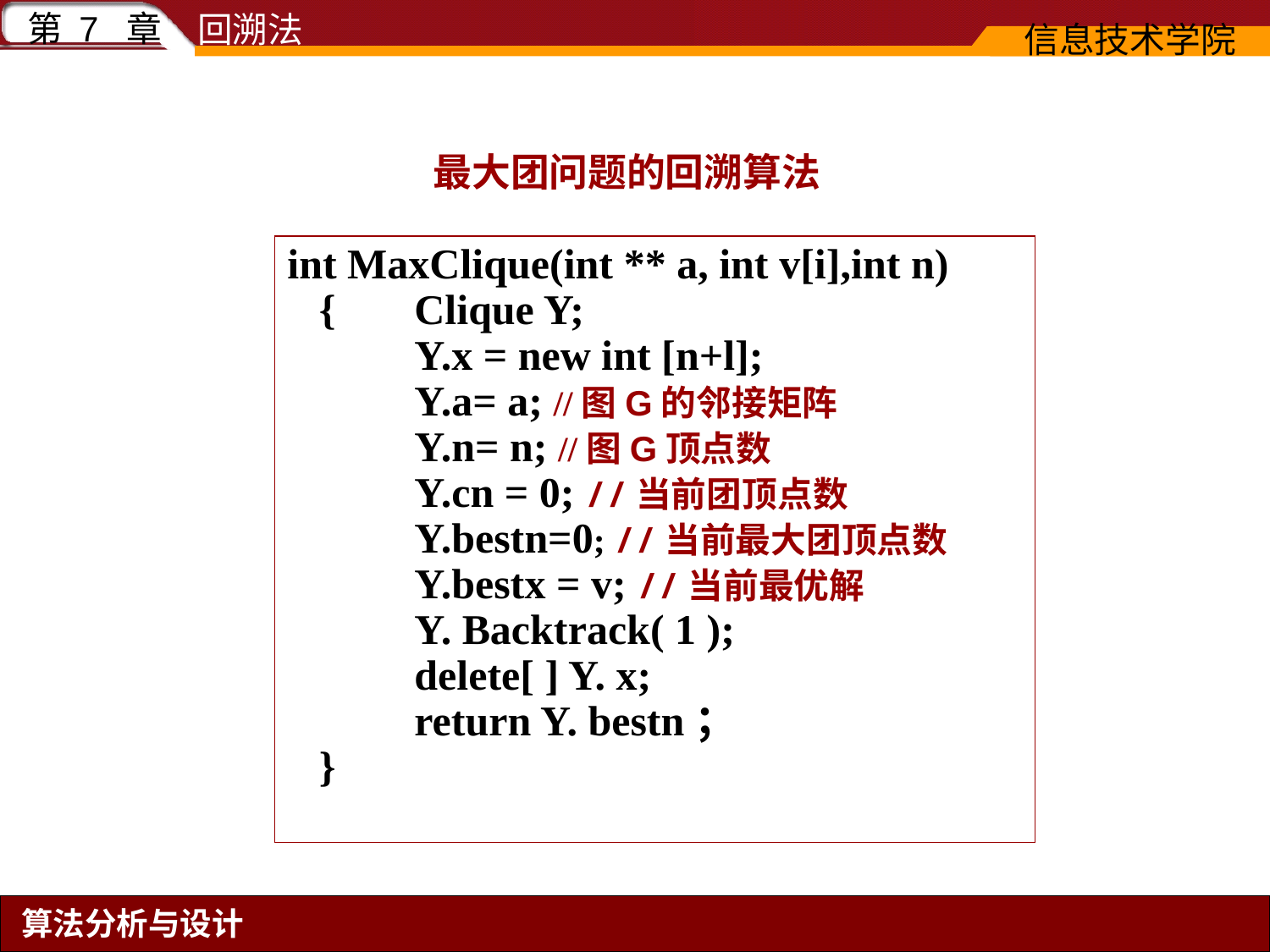

最大团问题的回溯算法
int MaxClique(int ** a, int v[i],int n)
   {	Clique Y;
	Y.x = new int [n+l];
	Y.a= a; //图G的邻接矩阵
	Y.n= n; //图G顶点数
	Y.cn = 0; //当前团顶点数
	Y.bestn=0; //当前最大团顶点数
	Y.bestx = v; //当前最优解
	Y. Backtrack( 1 );
	delete[ ] Y. x;
	return Y. bestn；
   }